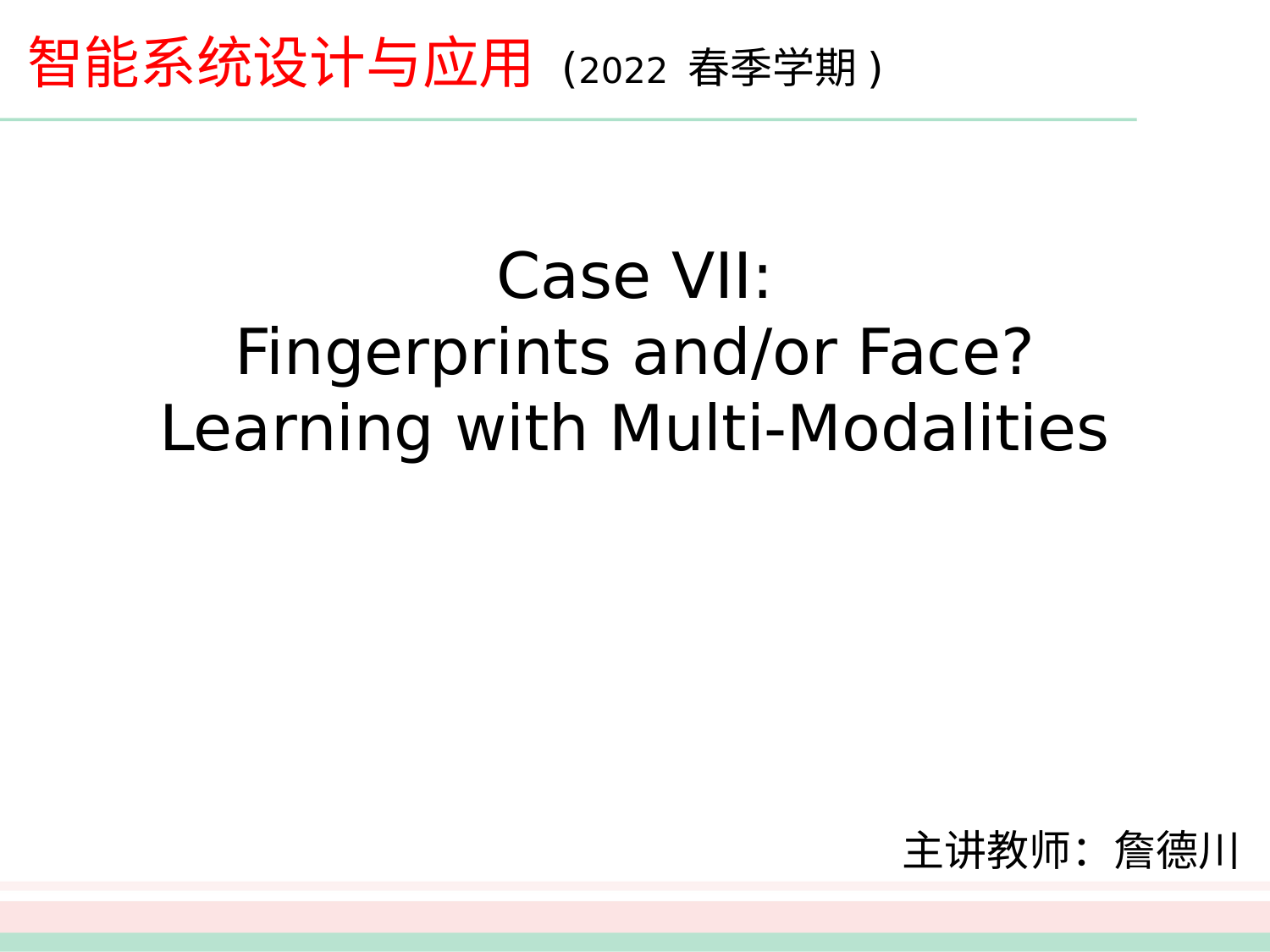

# 智能系统设计与应用 (2022 春季学期)
Case VII:
Fingerprints and/or Face?
Learning with Multi-Modalities
主讲教师：詹德川